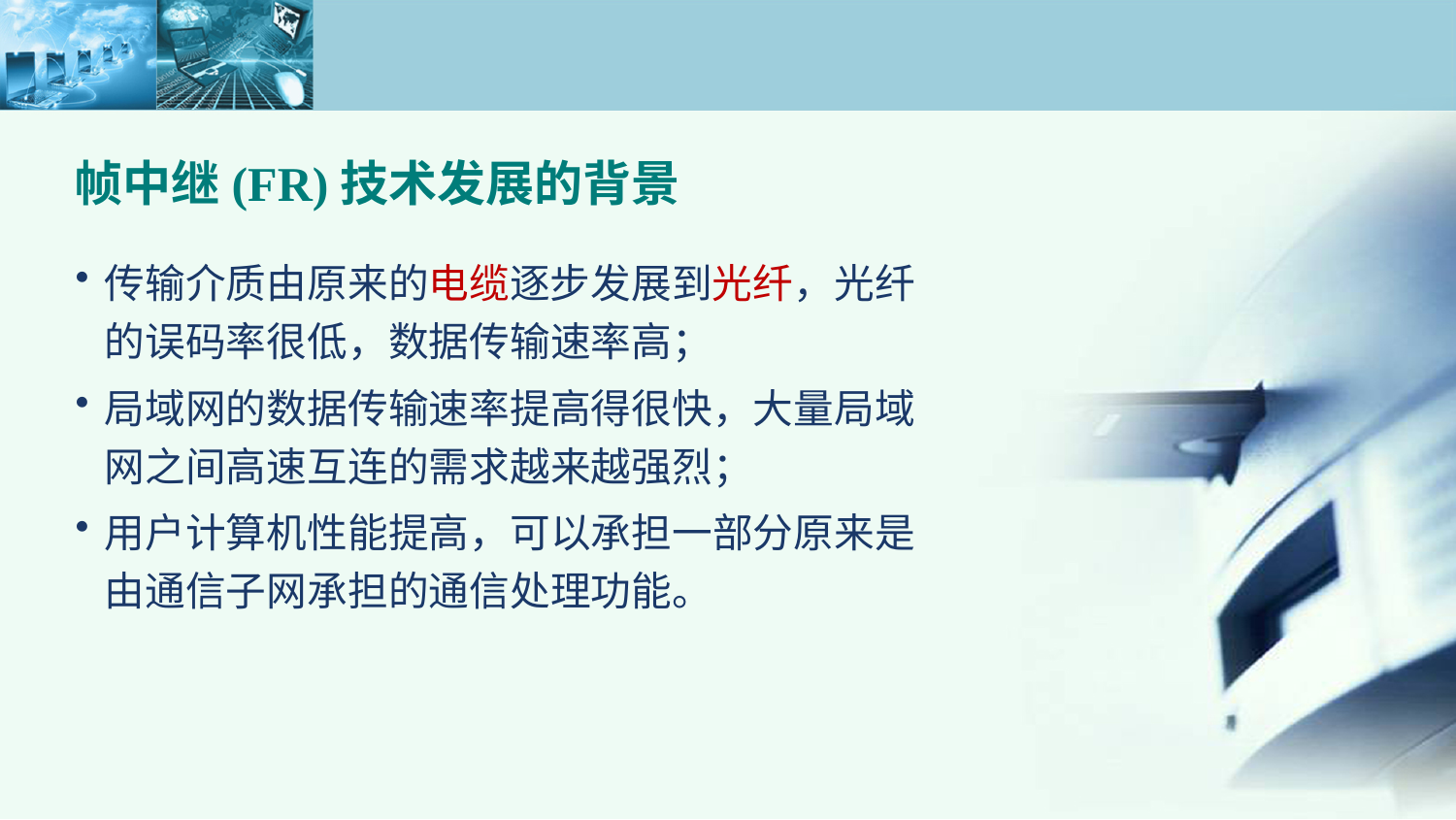

帧中继(FR)技术发展的背景
传输介质由原来的电缆逐步发展到光纤，光纤的误码率很低，数据传输速率高；
局域网的数据传输速率提高得很快，大量局域网之间高速互连的需求越来越强烈；
用户计算机性能提高，可以承担一部分原来是由通信子网承担的通信处理功能。